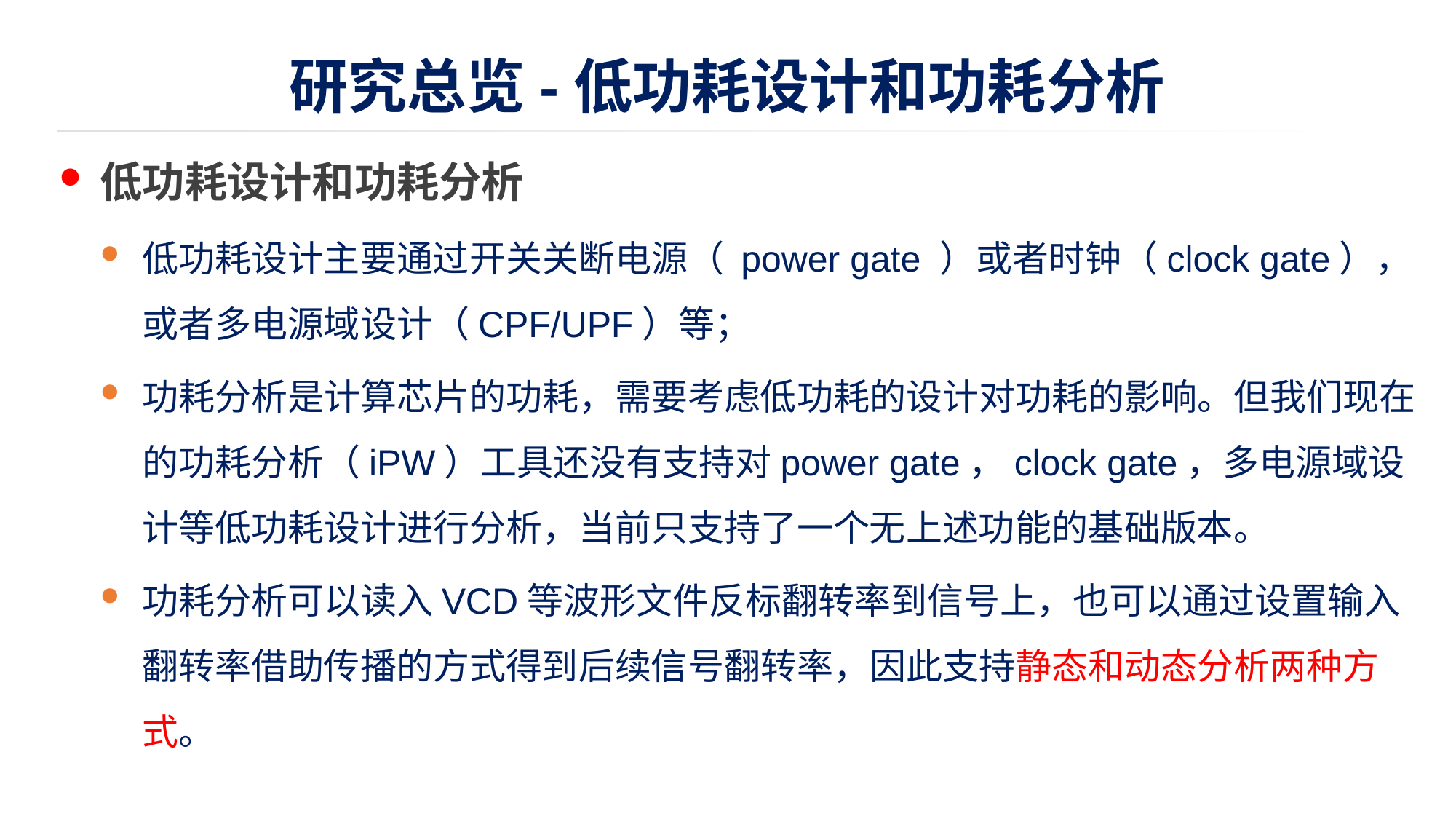

# 研究总览-低功耗设计和功耗分析
低功耗设计和功耗分析
低功耗设计主要通过开关关断电源（ power gate ）或者时钟（clock gate），或者多电源域设计（CPF/UPF）等；
功耗分析是计算芯片的功耗，需要考虑低功耗的设计对功耗的影响。但我们现在的功耗分析（iPW）工具还没有支持对power gate，clock gate，多电源域设计等低功耗设计进行分析，当前只支持了一个无上述功能的基础版本。
功耗分析可以读入VCD等波形文件反标翻转率到信号上，也可以通过设置输入翻转率借助传播的方式得到后续信号翻转率，因此支持静态和动态分析两种方式。